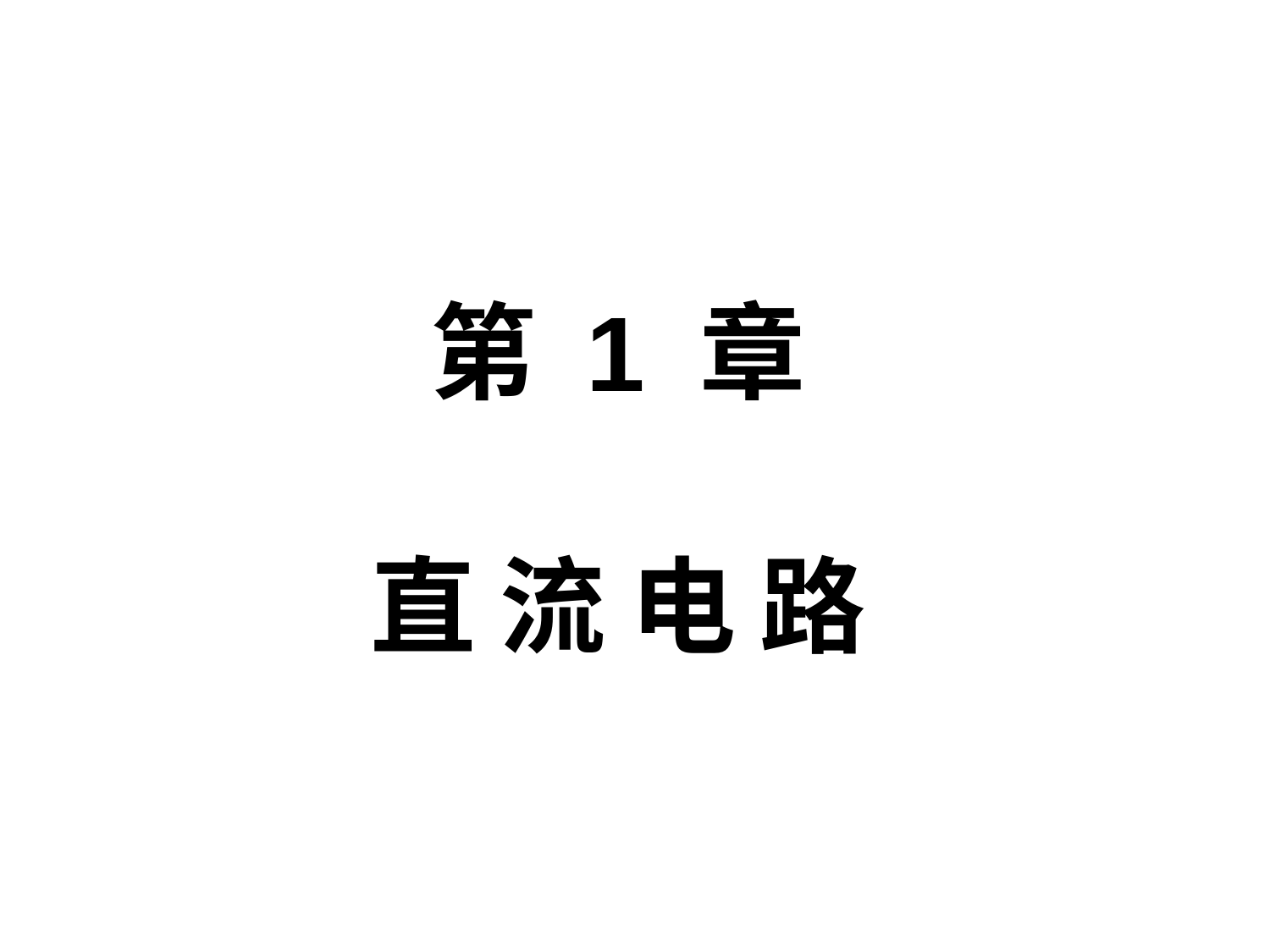

# 第 1 章 直 流 电 路